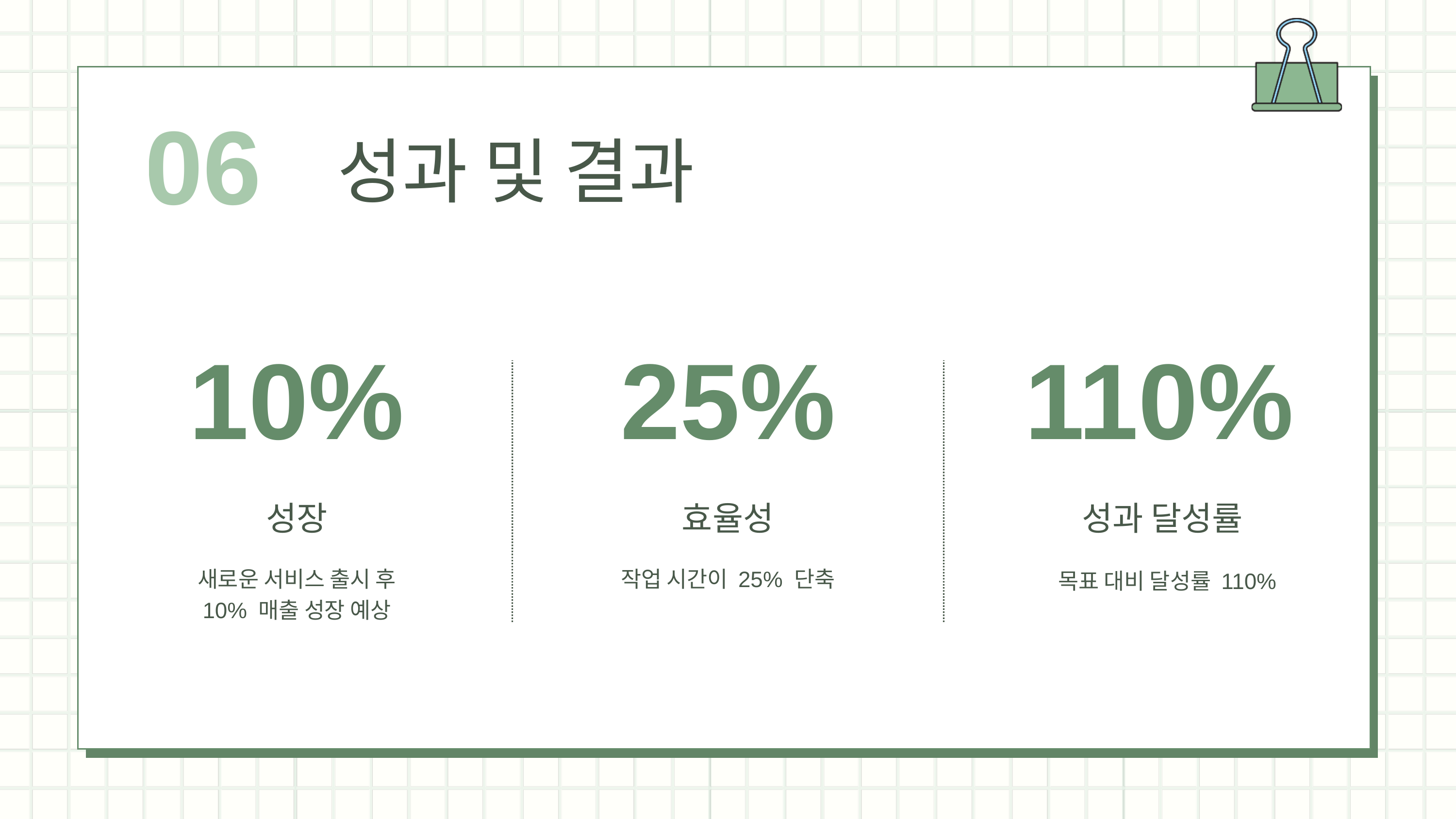

06
성과 및 결과
10%
25%
110%

성장
효율성
성과 달성률
새로운 서비스 출시 후 10% 매출 성장 예상
작업 시간이 25% 단축

목표 대비 달성률 110%